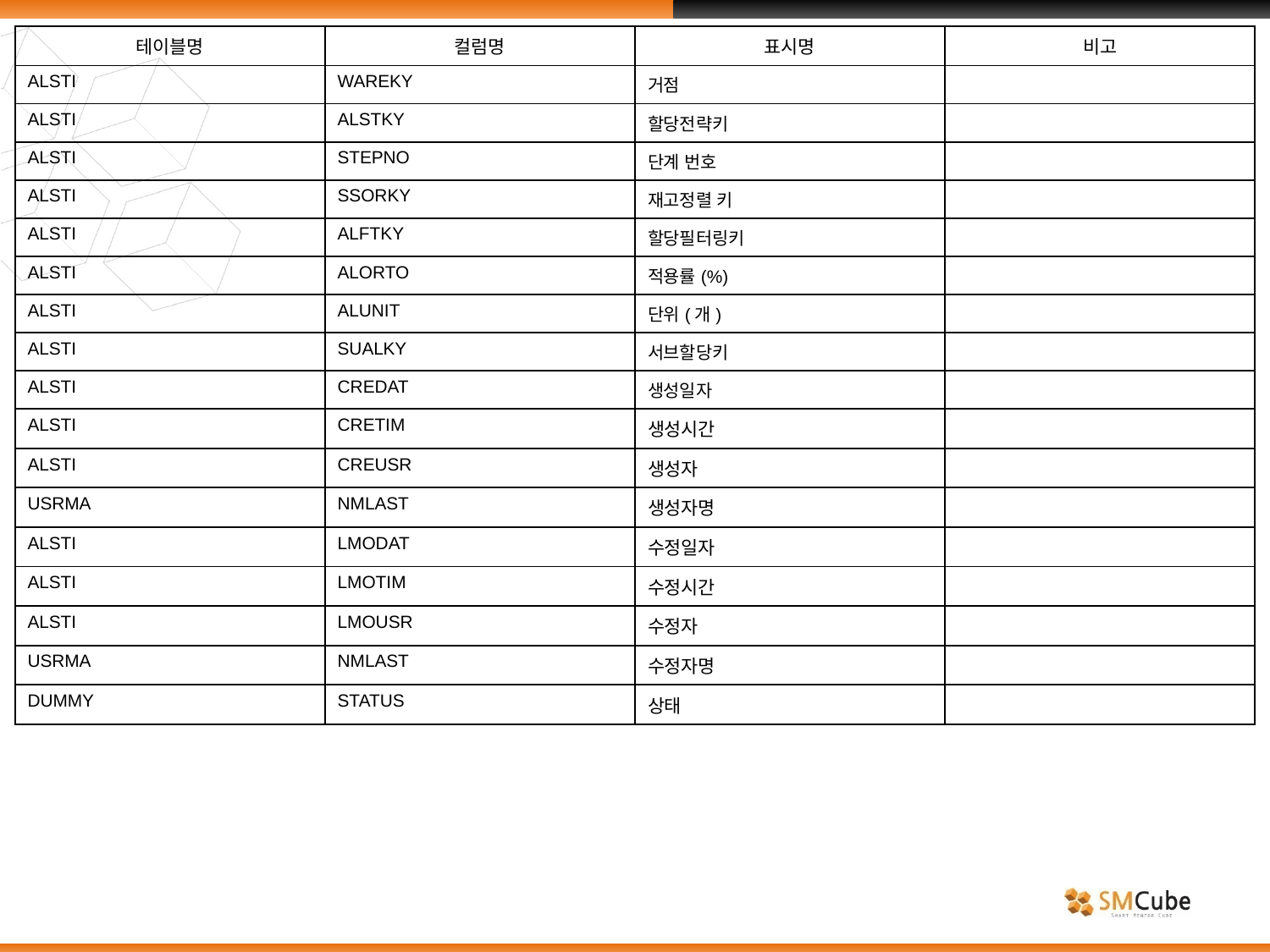

| 테이블명 | 컬럼명 | 표시명 | 비고 |
| --- | --- | --- | --- |
| ALSTI | WAREKY | 거점 |  |
| ALSTI | ALSTKY | 할당전략키 |  |
| ALSTI | STEPNO | 단계 번호 |  |
| ALSTI | SSORKY | 재고정렬 키 |  |
| ALSTI | ALFTKY | 할당필터링키 |  |
| ALSTI | ALORTO | 적용률(%) |  |
| ALSTI | ALUNIT | 단위(개) |  |
| ALSTI | SUALKY | 서브할당키 |  |
| ALSTI | CREDAT | 생성일자 |  |
| ALSTI | CRETIM | 생성시간 |  |
| ALSTI | CREUSR | 생성자 |  |
| USRMA | NMLAST | 생성자명 |  |
| ALSTI | LMODAT | 수정일자 |  |
| ALSTI | LMOTIM | 수정시간 |  |
| ALSTI | LMOUSR | 수정자 |  |
| USRMA | NMLAST | 수정자명 |  |
| DUMMY | STATUS | 상태 |  |